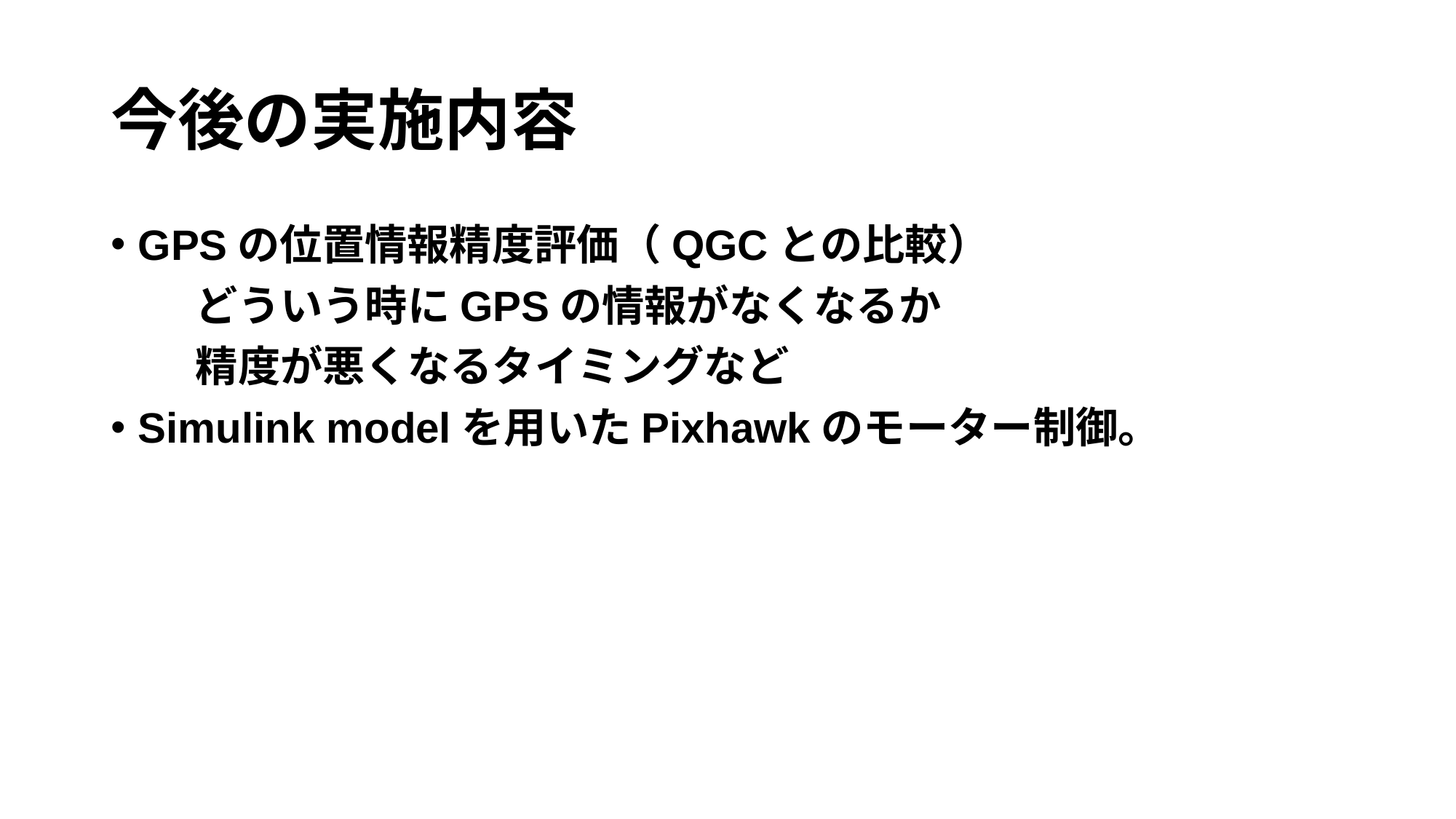

# 今後の実施内容
GPSの位置情報精度評価（QGCとの比較）
　　どういう時にGPSの情報がなくなるか
　　精度が悪くなるタイミングなど
Simulink modelを用いたPixhawkのモーター制御。